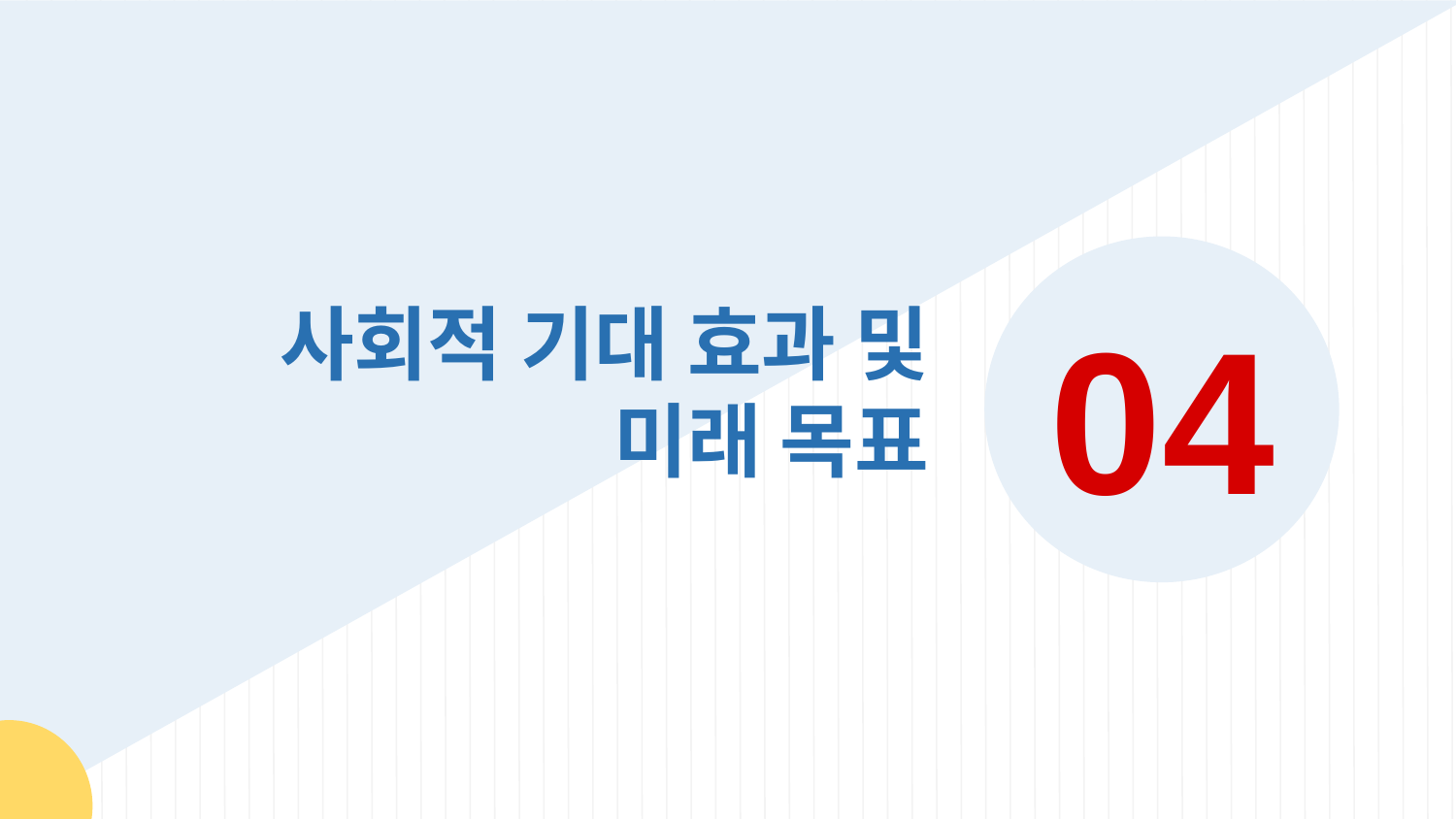

04

# 사회적 기대 효과 및 미래 목표